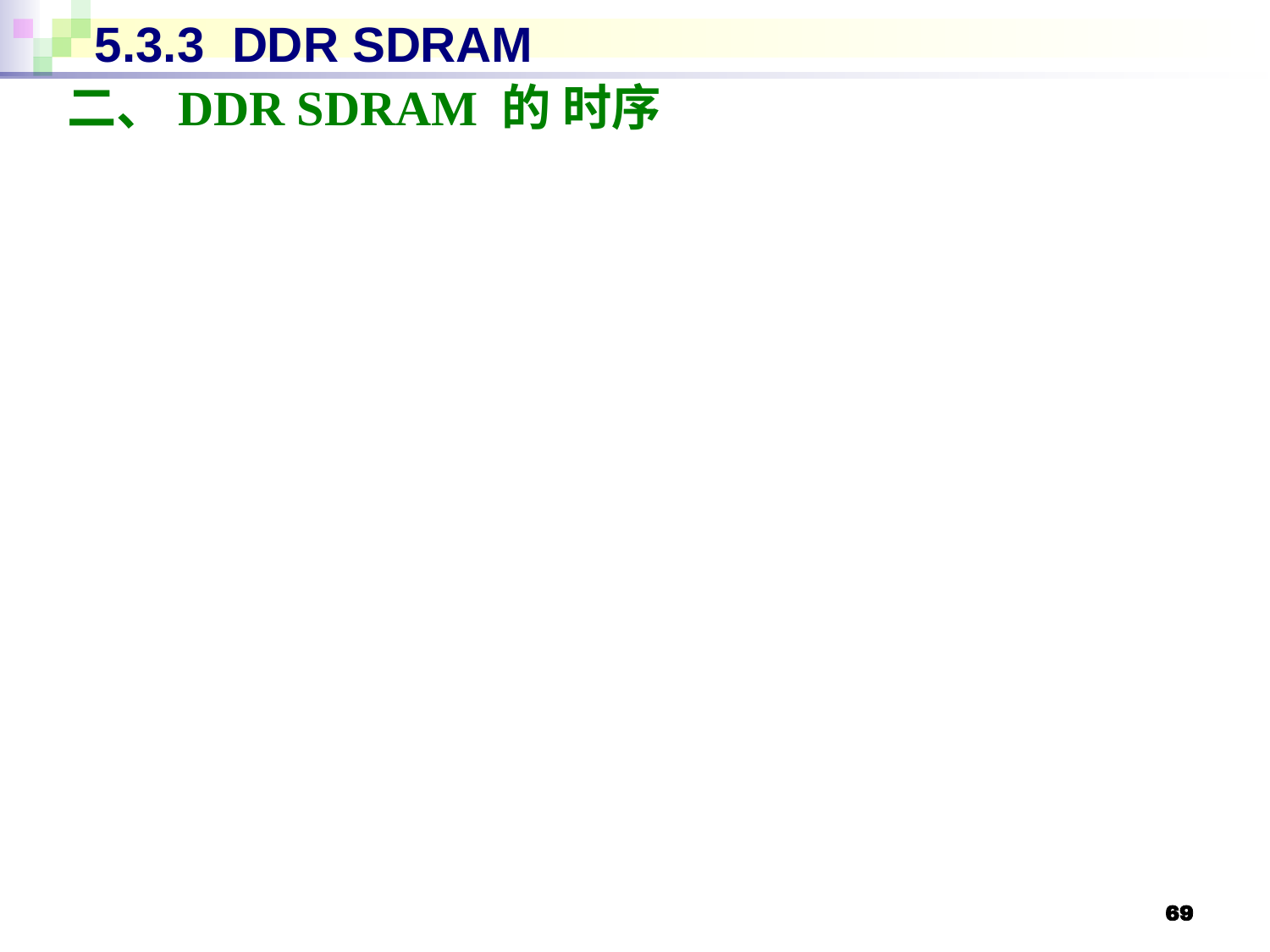

# 5.3.3  DDR SDRAM
二、DDR SDRAM 的 时序
69